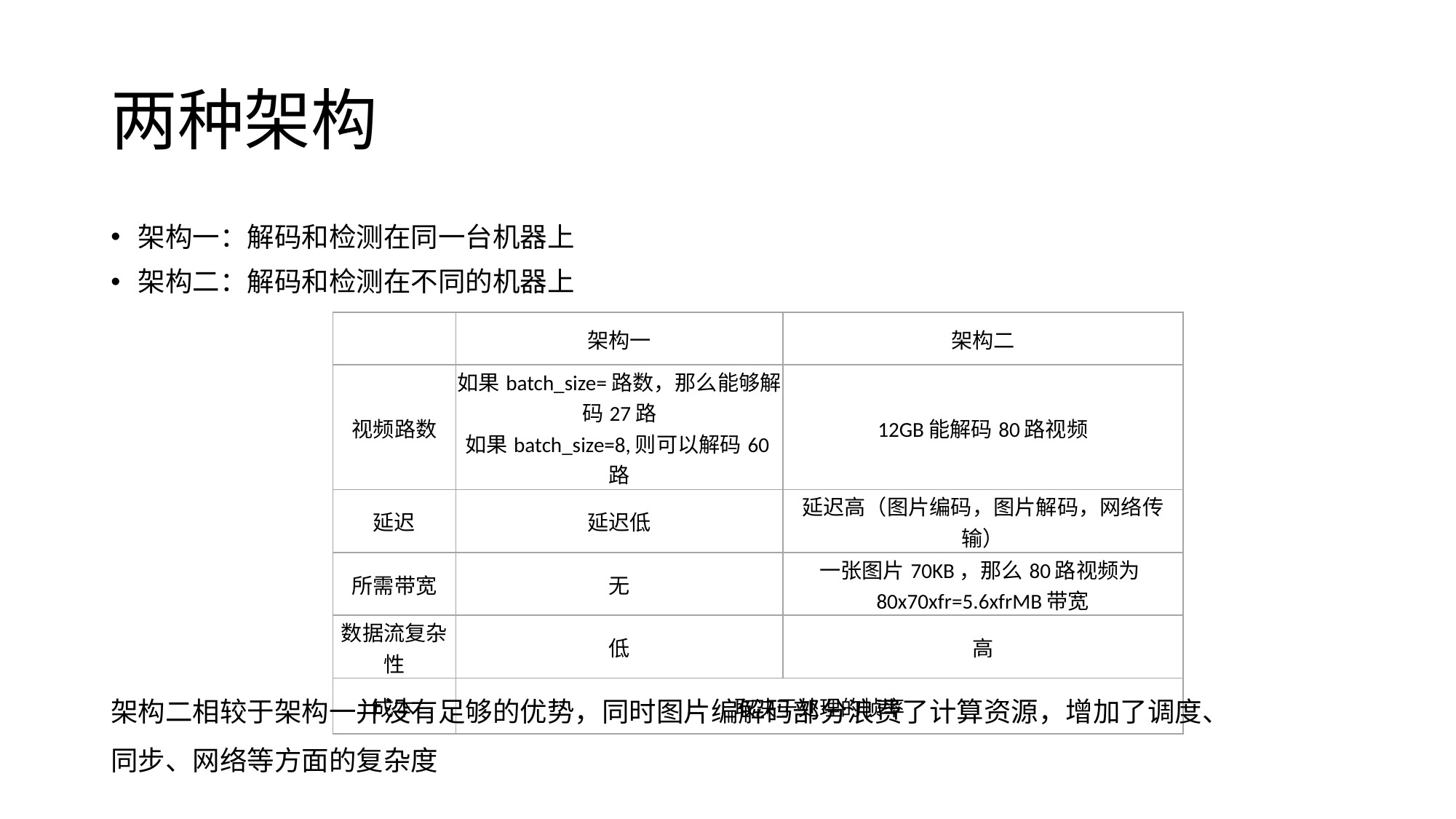

# 两种架构
架构一：解码和检测在同一台机器上
架构二：解码和检测在不同的机器上
|  | 架构一 | 架构二 |
| --- | --- | --- |
| 视频路数 | 如果batch\_size=路数，那么能够解码27路 如果batch\_size=8,则可以解码60路 | 12GB能解码80路视频 |
| 延迟 | 延迟低 | 延迟高（图片编码，图片解码，网络传输） |
| 所需带宽 | 无 | 一张图片70KB，那么80路视频为80x70xfr=5.6xfrMB带宽 |
| 数据流复杂性 | 低 | 高 |
| 成本 | 取决于处理的帧率 |  |
架构二相较于架构一并没有足够的优势，同时图片编解码部分浪费了计算资源，增加了调度、同步、网络等方面的复杂度